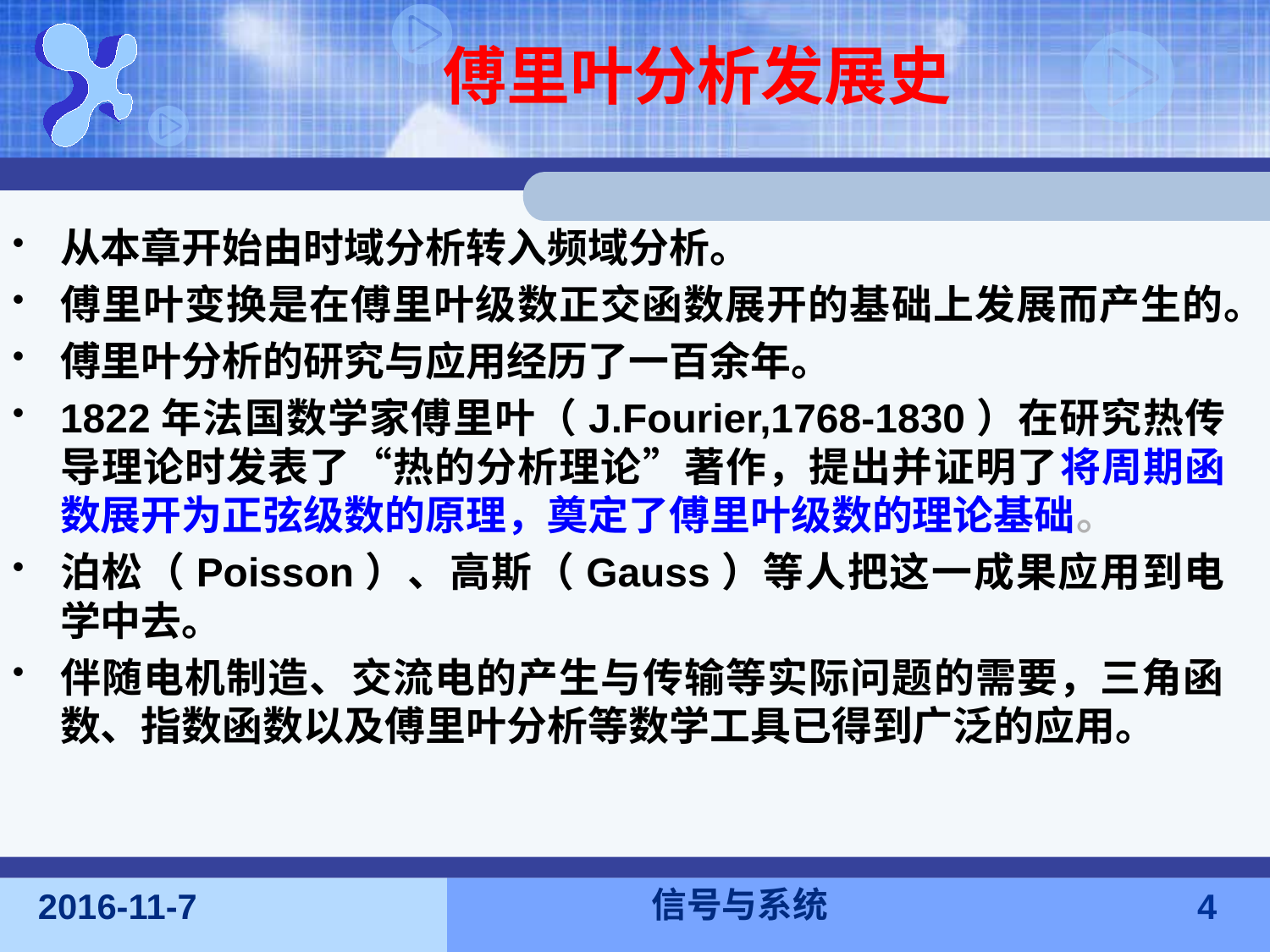

# 傅里叶分析发展史
从本章开始由时域分析转入频域分析。
傅里叶变换是在傅里叶级数正交函数展开的基础上发展而产生的。
傅里叶分析的研究与应用经历了一百余年。
1822年法国数学家傅里叶（J.Fourier,1768-1830）在研究热传导理论时发表了“热的分析理论”著作，提出并证明了将周期函数展开为正弦级数的原理，奠定了傅里叶级数的理论基础。
泊松（Poisson）、高斯（Gauss）等人把这一成果应用到电学中去。
伴随电机制造、交流电的产生与传输等实际问题的需要，三角函数、指数函数以及傅里叶分析等数学工具已得到广泛的应用。
信号与系统
2016-11-7
4